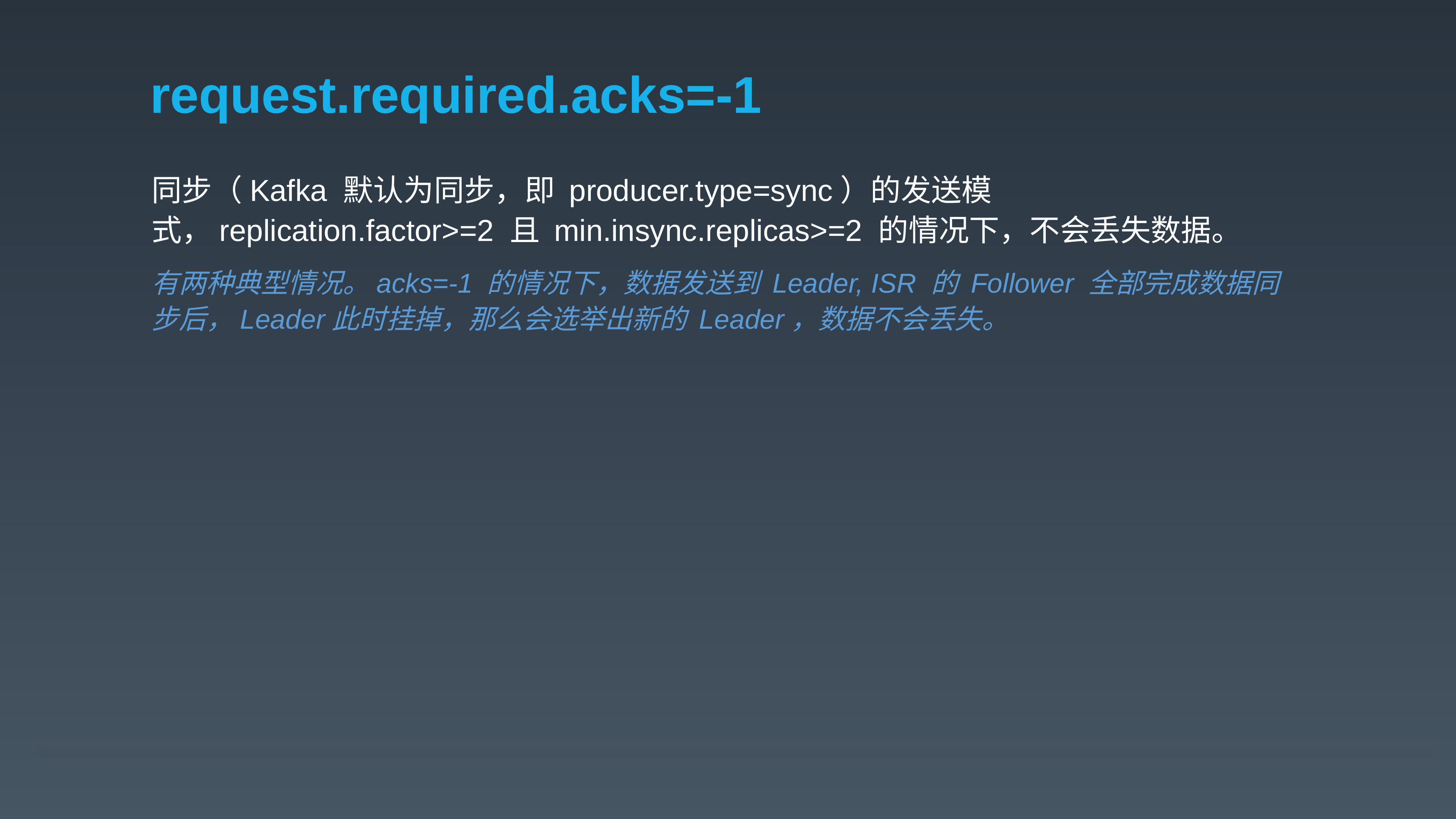

# request.required.acks=-1
同步（Kafka 默认为同步，即 producer.type=sync）的发送模式，replication.factor>=2 且 min.insync.replicas>=2 的情况下，不会丢失数据。
有两种典型情况。acks=-1 的情况下，数据发送到 Leader, ISR 的 Follower 全部完成数据同步后，Leader此时挂掉，那么会选举出新的 Leader，数据不会丢失。